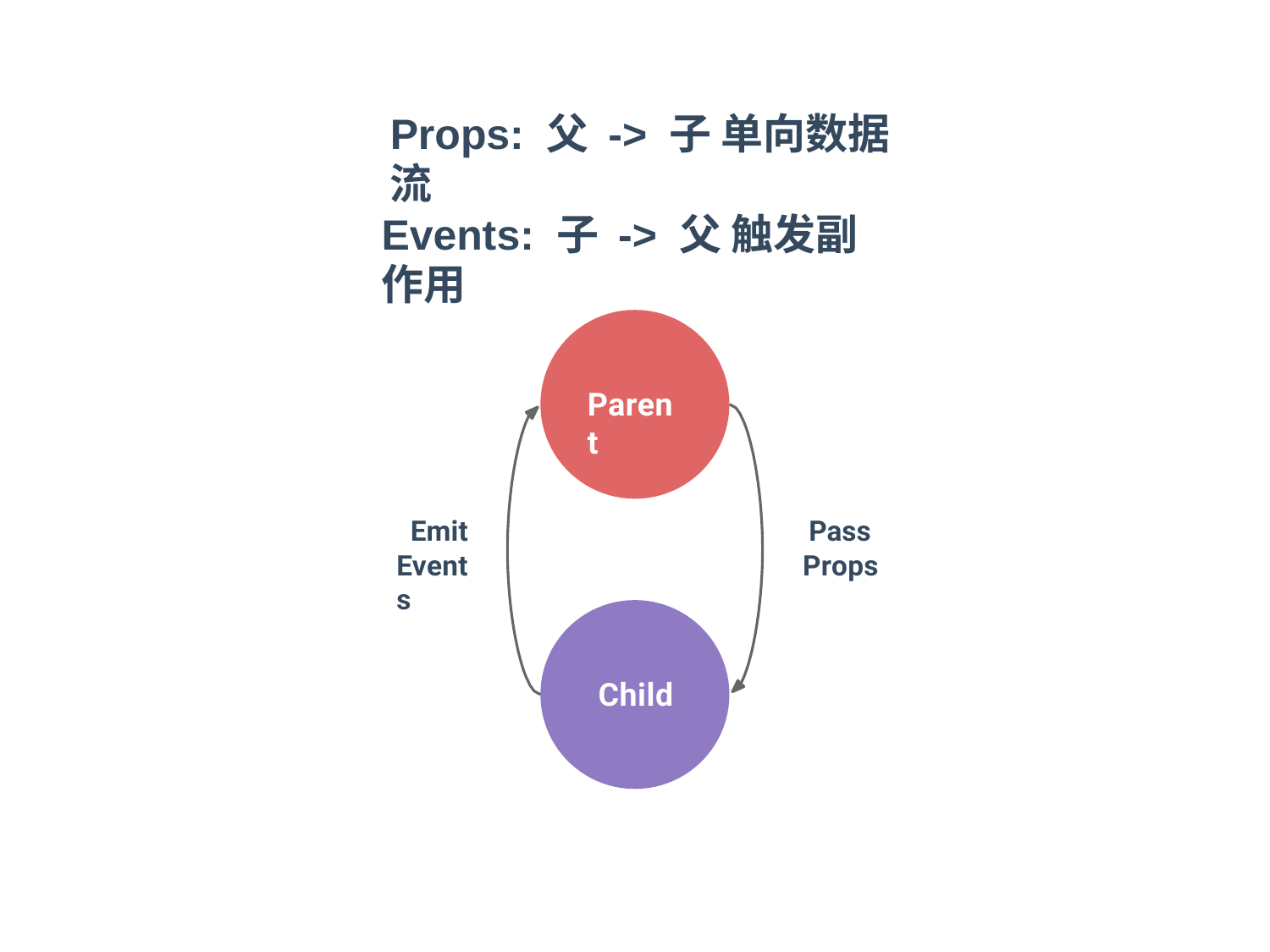

# Props: 父 -> 子 单向数据流
Events: 子 -> 父 触发副作用

Parent

Emit  Events
Pass  Props

Child